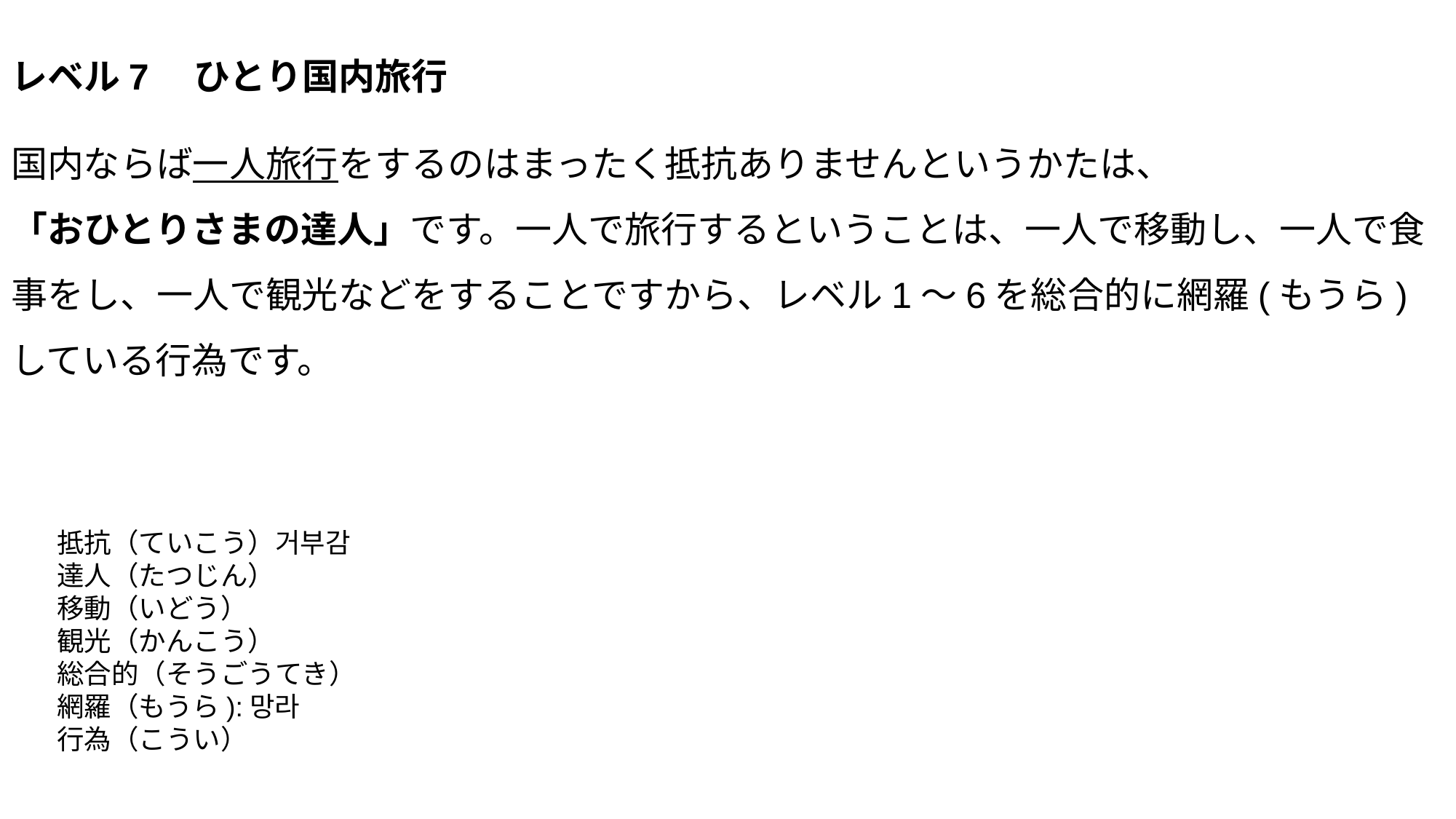

レベル7　ひとり国内旅行
国内ならば一人旅行をするのはまったく抵抗ありませんというかたは、
「おひとりさまの達人」です。一人で旅行するということは、一人で移動し、一人で食事をし、一人で観光などをすることですから、レベル1～6を総合的に網羅(もうら)している行為です。
抵抗（ていこう）거부감
達人（たつじん）
移動（いどう）
観光（かんこう）
総合的（そうごうてき）
網羅（もうら):망라
行為（こうい）